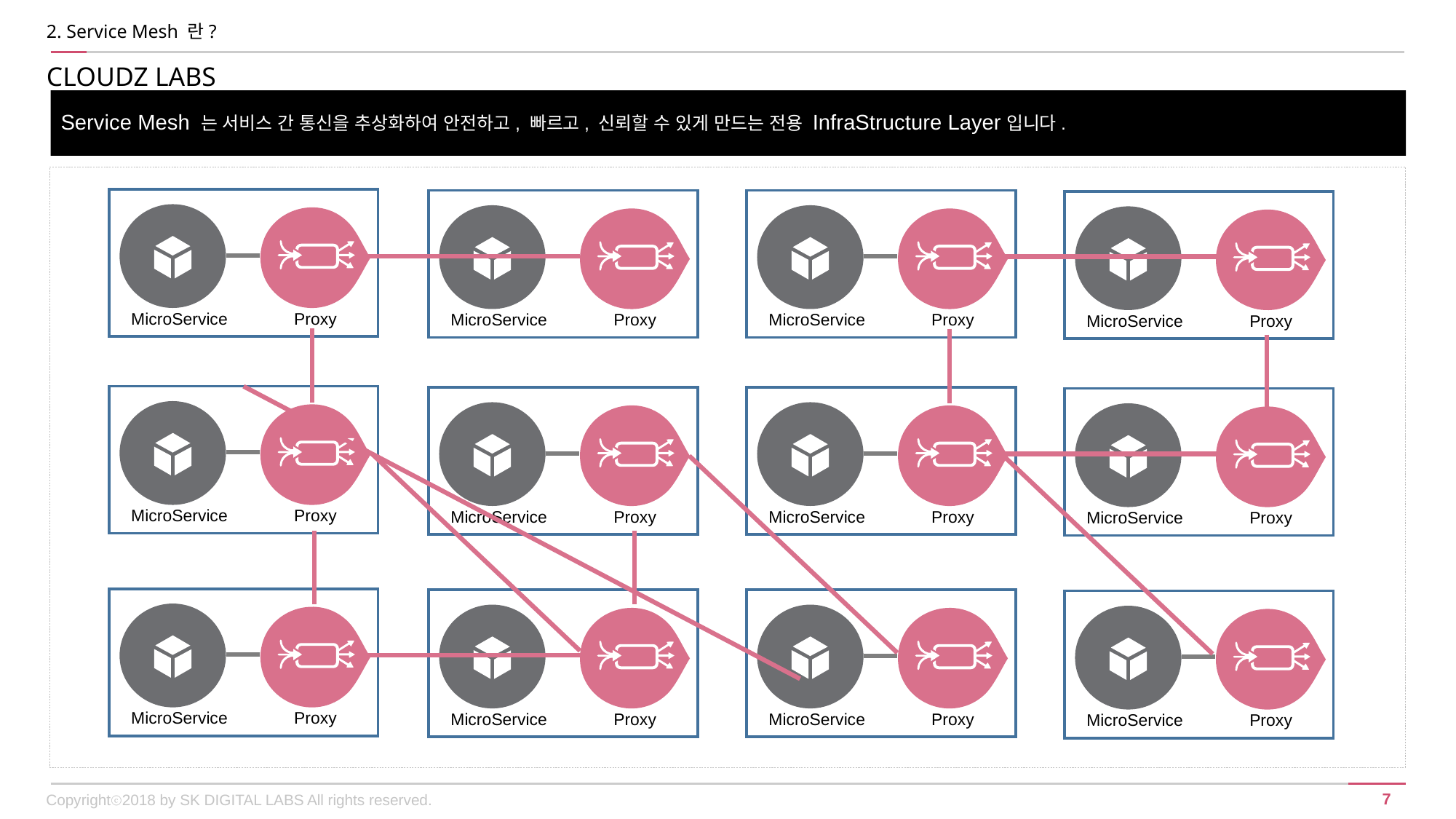

2. Service Mesh 란?

CLOUDZ LABS
Service Mesh 는 서비스 간 통신을 추상화하여 안전하고, 빠르고, 신뢰할 수 있게 만드는 전용 InfraStructure Layer입니다.

MicroService
Proxy

MicroService
Proxy

MicroService
Proxy

MicroService
Proxy

MicroService
Proxy

MicroService
Proxy

MicroService
Proxy

MicroService
Proxy

MicroService
Proxy

MicroService
Proxy

MicroService
Proxy

MicroService
Proxy
Copyrightⓒ2018 by SK DIGITAL LABS All rights reserved.